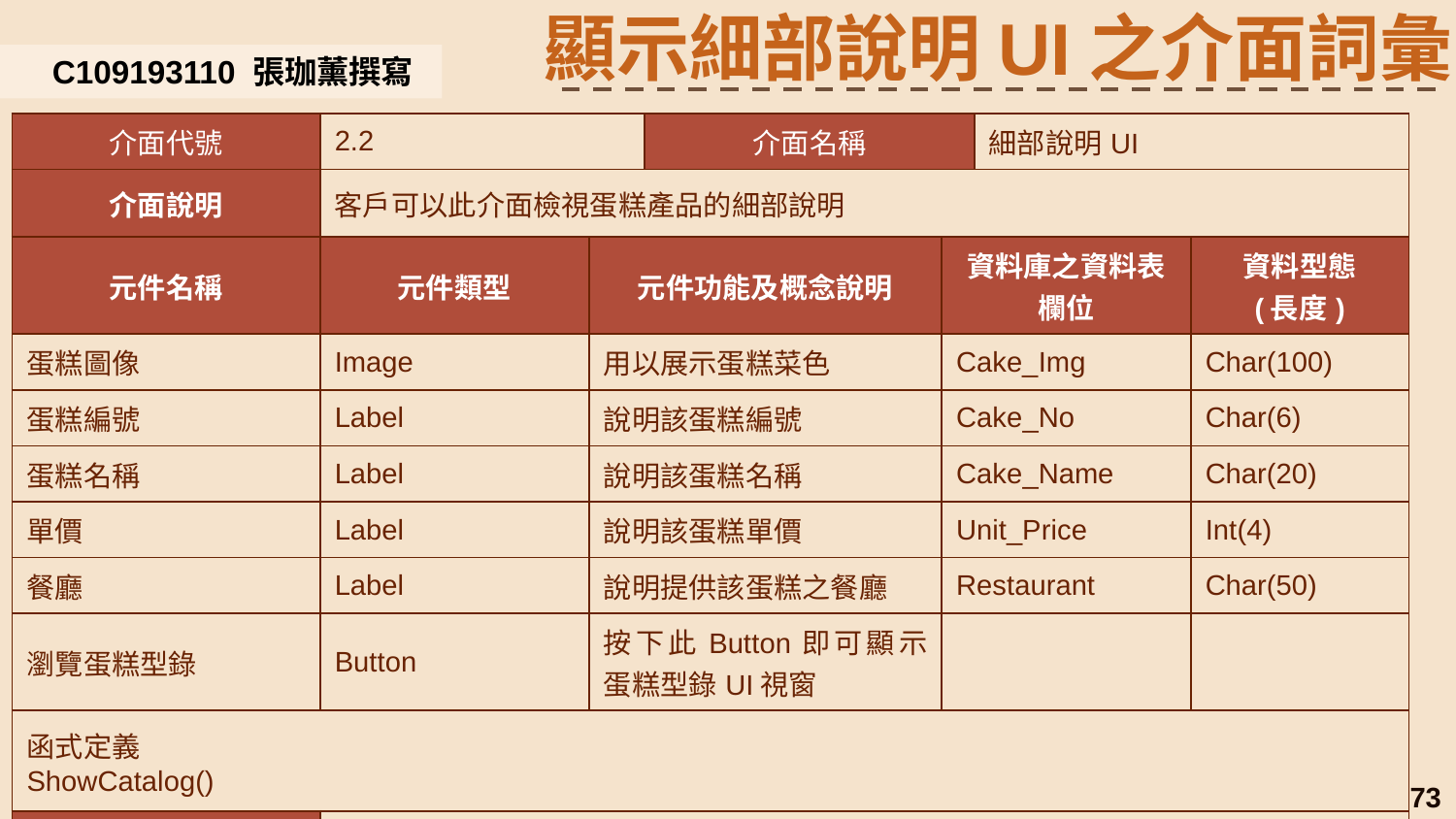

顯示細部說明UI之介面詞彙

C109193110 張珈薰撰寫
| 介面代號 | 2.2 |  | 介面名稱 |  | 細部說明UI |  |
| --- | --- | --- | --- | --- | --- | --- |
| 介面說明 | 客戶可以此介面檢視蛋糕產品的細部說明 |  |  |  |  |  |
| 元件名稱 | 元件類型 | 元件功能及概念說明 | 元件功能及概念說明 | 資料庫之資料表欄位 | 資料庫之資料表欄位 | 資料型態 (長度) |
| 蛋糕圖像 | Image | 用以展示蛋糕菜色 | 說明此次訂購之訂單編號 | Cake\_Img | OrderˍNo | Char(100) |
| 蛋糕編號 | Label | 說明該蛋糕編號 | 說明此次訂購之訂單日期 | Cake\_No | OrderˍDate | Char(6) |
| 蛋糕名稱 | Label | 說明該蛋糕名稱 | 說明客戶帳號 | Cake\_Name | CustomerˍID | Char(20) |
| 單價 | Label | 說明該蛋糕單價 | 說明客戶姓名 | Unit\_Price | CustomerˍName | Int(4) |
| 餐廳 | Label | 說明提供該蛋糕之餐廳 |  | Restaurant |  | Char(50) |
| 瀏覽蛋糕型錄 | Button | 按下此Button即可顯示蛋糕型錄UI視窗 | 說明客戶聯絡電話 |  |  |  |
| 函式定義 ShowCatalog() |  |  | 說明客戶電子郵件 |  |  |  |
| 限制與註解 |  |  | 說明該蛋糕編號 |  |  |  |
73